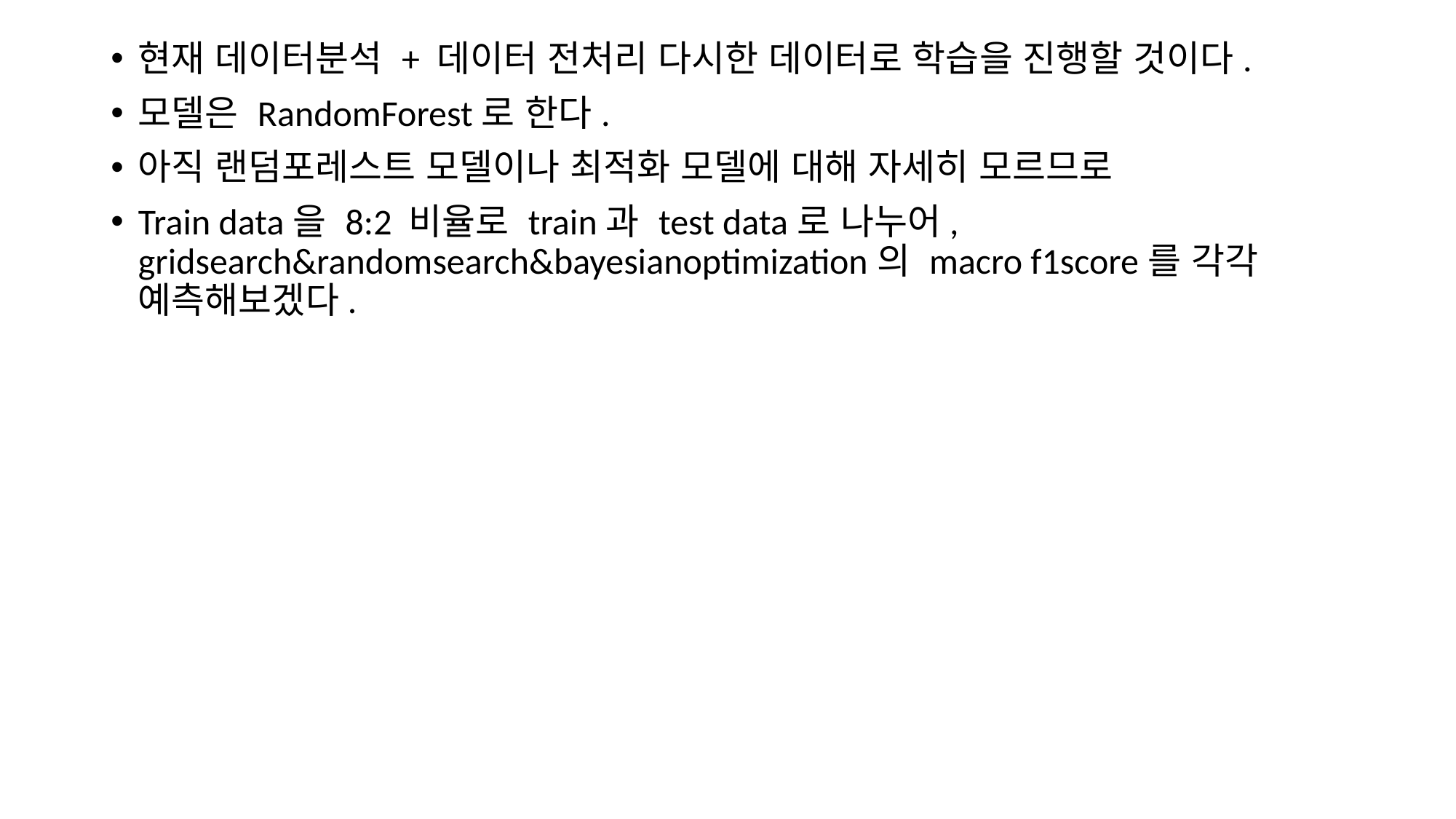

현재 데이터분석 + 데이터 전처리 다시한 데이터로 학습을 진행할 것이다.
모델은 RandomForest로 한다.
아직 랜덤포레스트 모델이나 최적화 모델에 대해 자세히 모르므로
Train data을 8:2 비율로 train과 test data로 나누어, gridsearch&randomsearch&bayesianoptimization의 macro f1score를 각각 예측해보겠다.